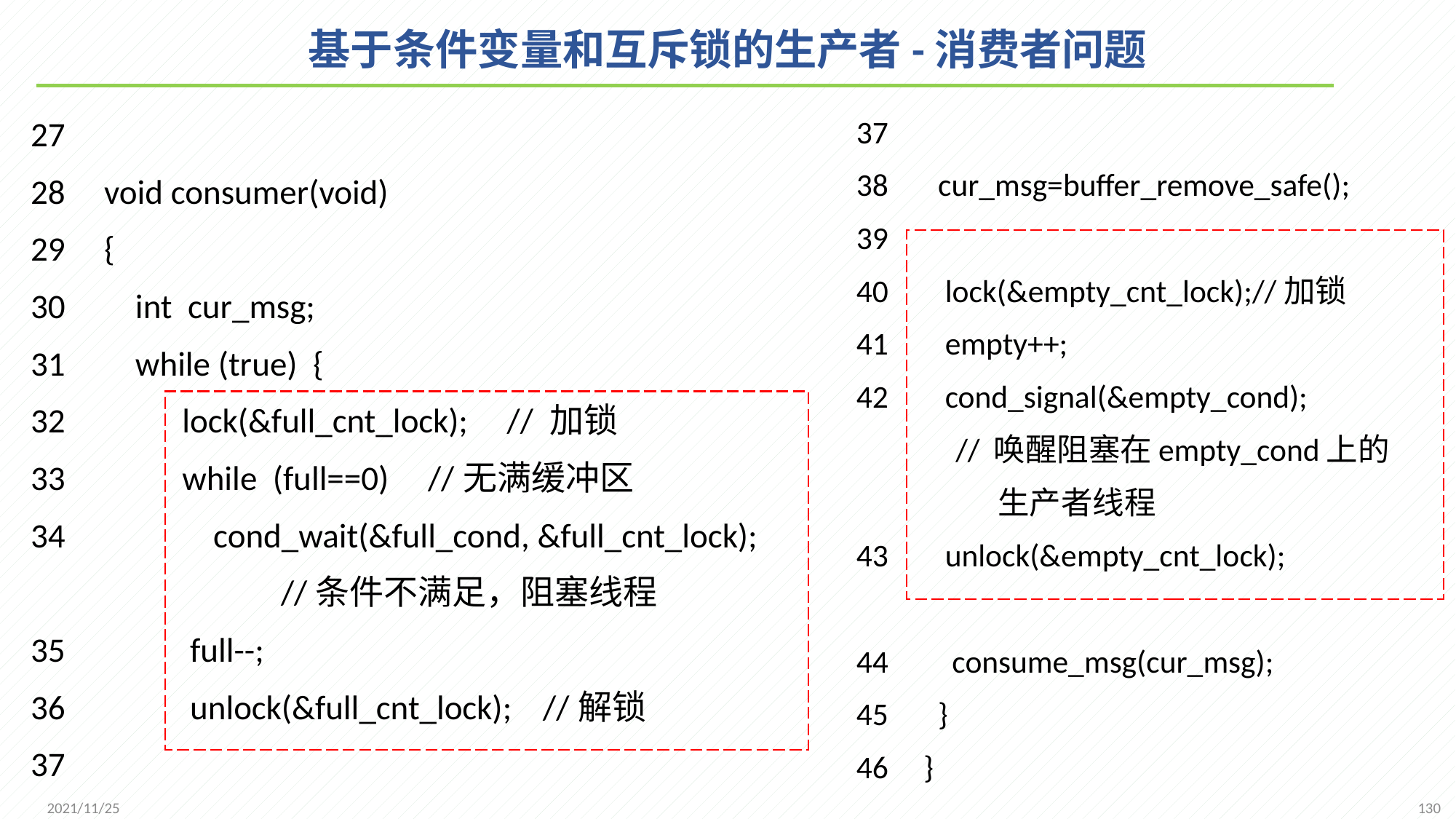

# 基于条件变量和互斥锁的生产者-消费者问题
37
38       cur_msg=buffer_remove_safe();
39
40        lock(&empty_cnt_lock);//加锁
41        empty++;
42        cond_signal(&empty_cond);
              // 唤醒阻塞在empty_cond上的
                   生产者线程
43        unlock(&empty_cnt_lock);

44         consume_msg(cur_msg);
45       }
46     }
27
28     void consumer(void)
29     {
30         int  cur_msg;
31         while (true)  {
32               lock(&full_cnt_lock);     // 加锁
33               while  (full==0)     //无满缓冲区
34                   cond_wait(&full_cond, &full_cnt_lock);
                                //条件不满足，阻塞线程
35                full--;
36                unlock(&full_cnt_lock);    //解锁
37

130
2021/11/25